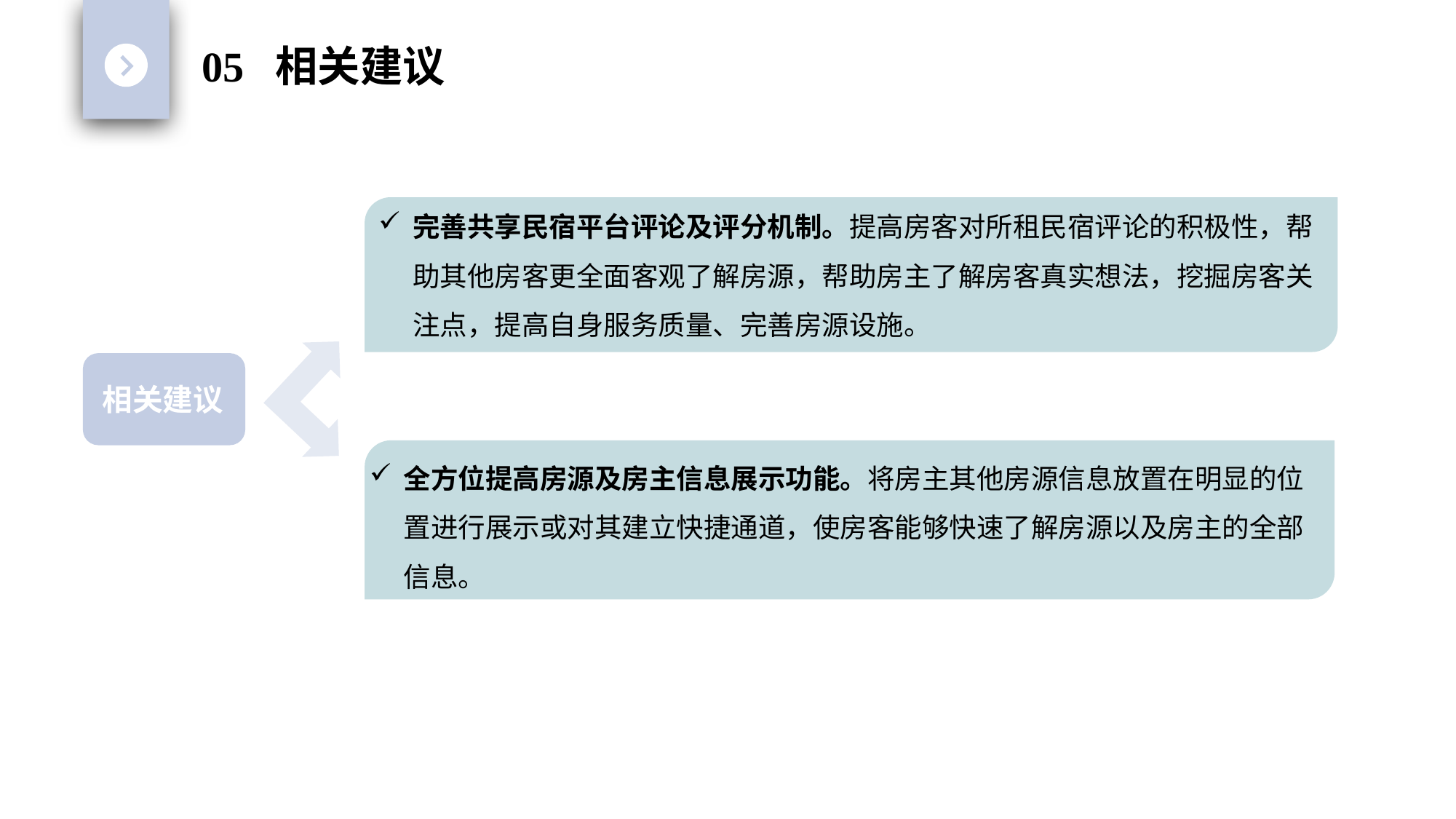

05  相关建议

完善共享民宿平台评论及评分机制。提高房客对所租民宿评论的积极性，帮助其他房客更全面客观了解房源，帮助房主了解房客真实想法，挖掘房客关注点，提高自身服务质量、完善房源设施。

相关建议
全方位提高房源及房主信息展示功能。将房主其他房源信息放置在明显的位置进行展示或对其建立快捷通道，使房客能够快速了解房源以及房主的全部信息。